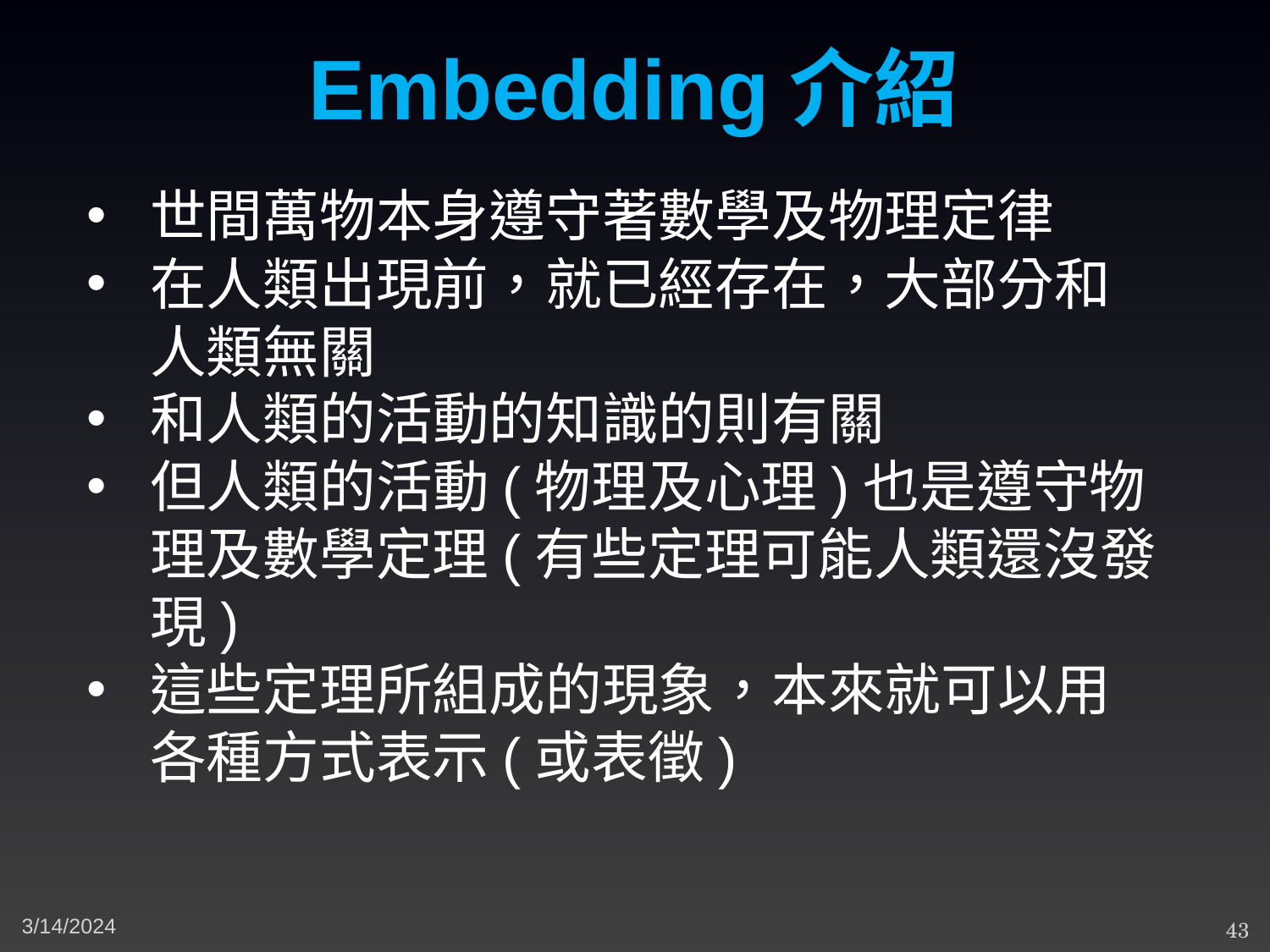

Embedding介紹
世間萬物本身遵守著數學及物理定律
在人類出現前，就已經存在，大部分和人類無關
和人類的活動的知識的則有關
但人類的活動(物理及心理)也是遵守物理及數學定理(有些定理可能人類還沒發現)
這些定理所組成的現象，本來就可以用各種方式表示(或表徵)

3/14/2024
43